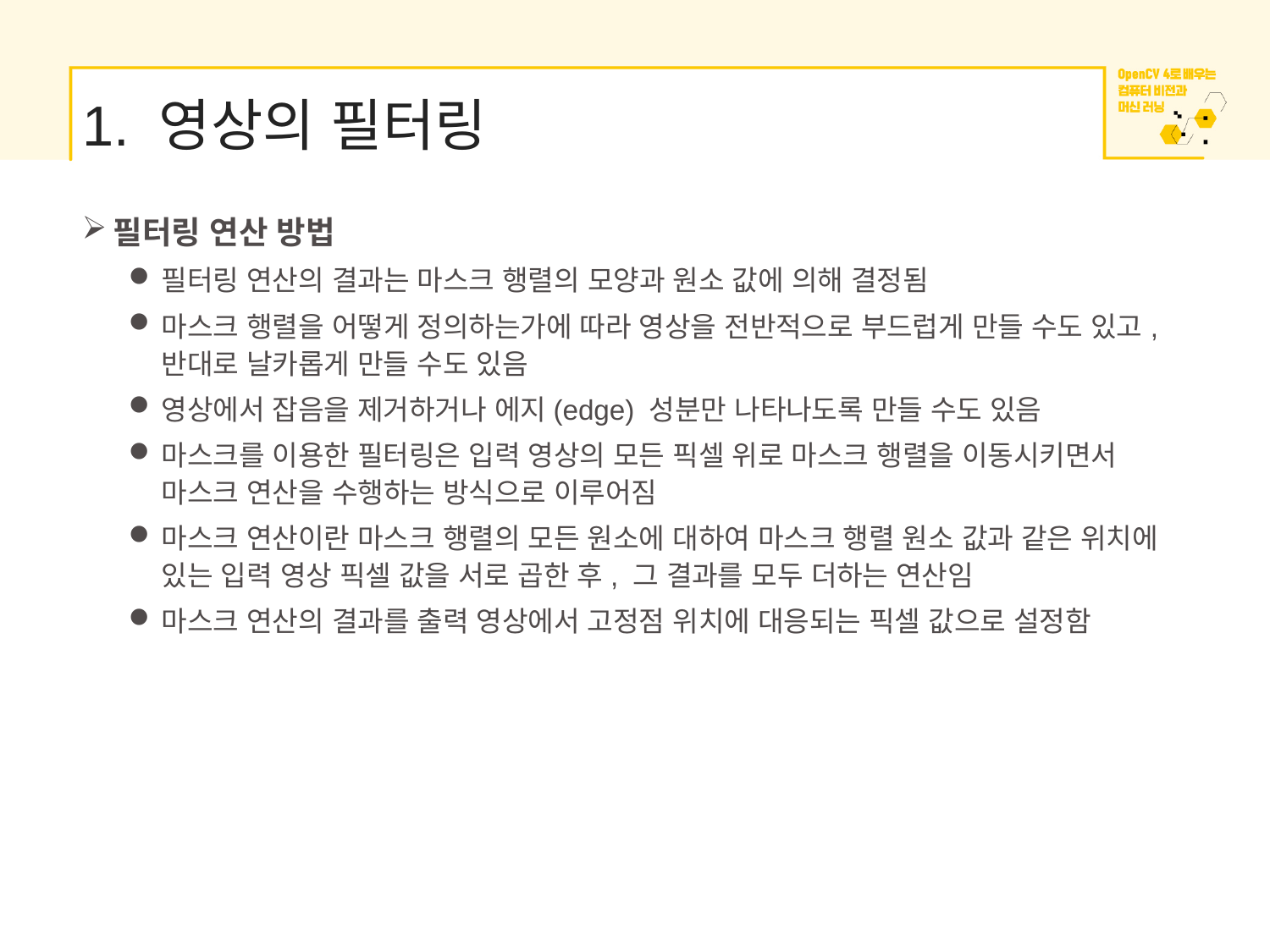

# 1. 영상의 필터링
필터링 연산 방법
필터링 연산의 결과는 마스크 행렬의 모양과 원소 값에 의해 결정됨
마스크 행렬을 어떻게 정의하는가에 따라 영상을 전반적으로 부드럽게 만들 수도 있고, 반대로 날카롭게 만들 수도 있음
영상에서 잡음을 제거하거나 에지(edge) 성분만 나타나도록 만들 수도 있음
마스크를 이용한 필터링은 입력 영상의 모든 픽셀 위로 마스크 행렬을 이동시키면서 마스크 연산을 수행하는 방식으로 이루어짐
마스크 연산이란 마스크 행렬의 모든 원소에 대하여 마스크 행렬 원소 값과 같은 위치에 있는 입력 영상 픽셀 값을 서로 곱한 후, 그 결과를 모두 더하는 연산임
마스크 연산의 결과를 출력 영상에서 고정점 위치에 대응되는 픽셀 값으로 설정함